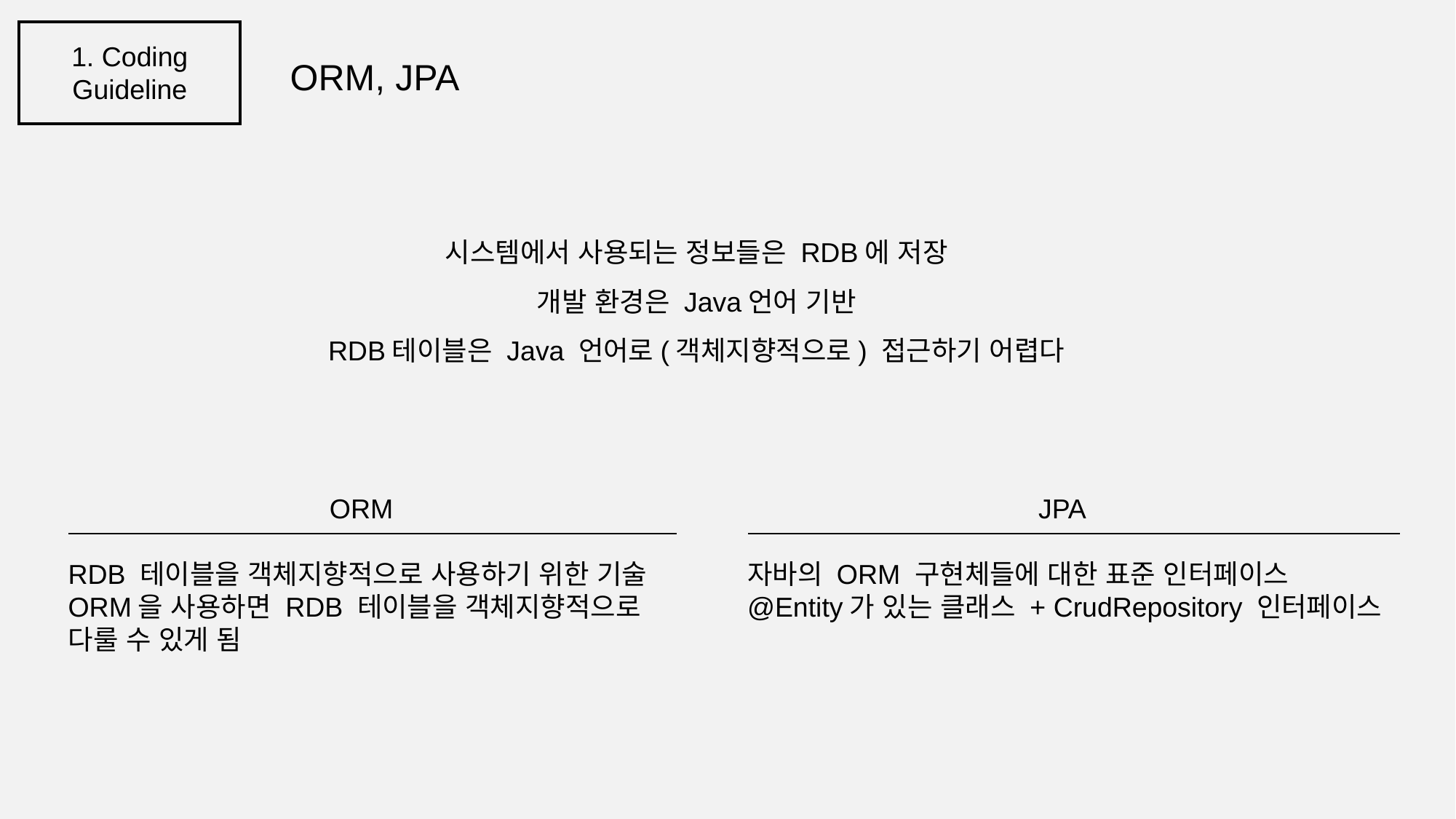

1. Coding Guideline
ORM, JPA
시스템에서 사용되는 정보들은 RDB에 저장
개발 환경은 Java언어 기반
RDB테이블은 Java 언어로(객체지향적으로) 접근하기 어렵다
ORM
RDB 테이블을 객체지향적으로 사용하기 위한 기술
ORM을 사용하면 RDB 테이블을 객체지향적으로 다룰 수 있게 됨
JPA
자바의 ORM 구현체들에 대한 표준 인터페이스
@Entity가 있는 클래스 + CrudRepository 인터페이스